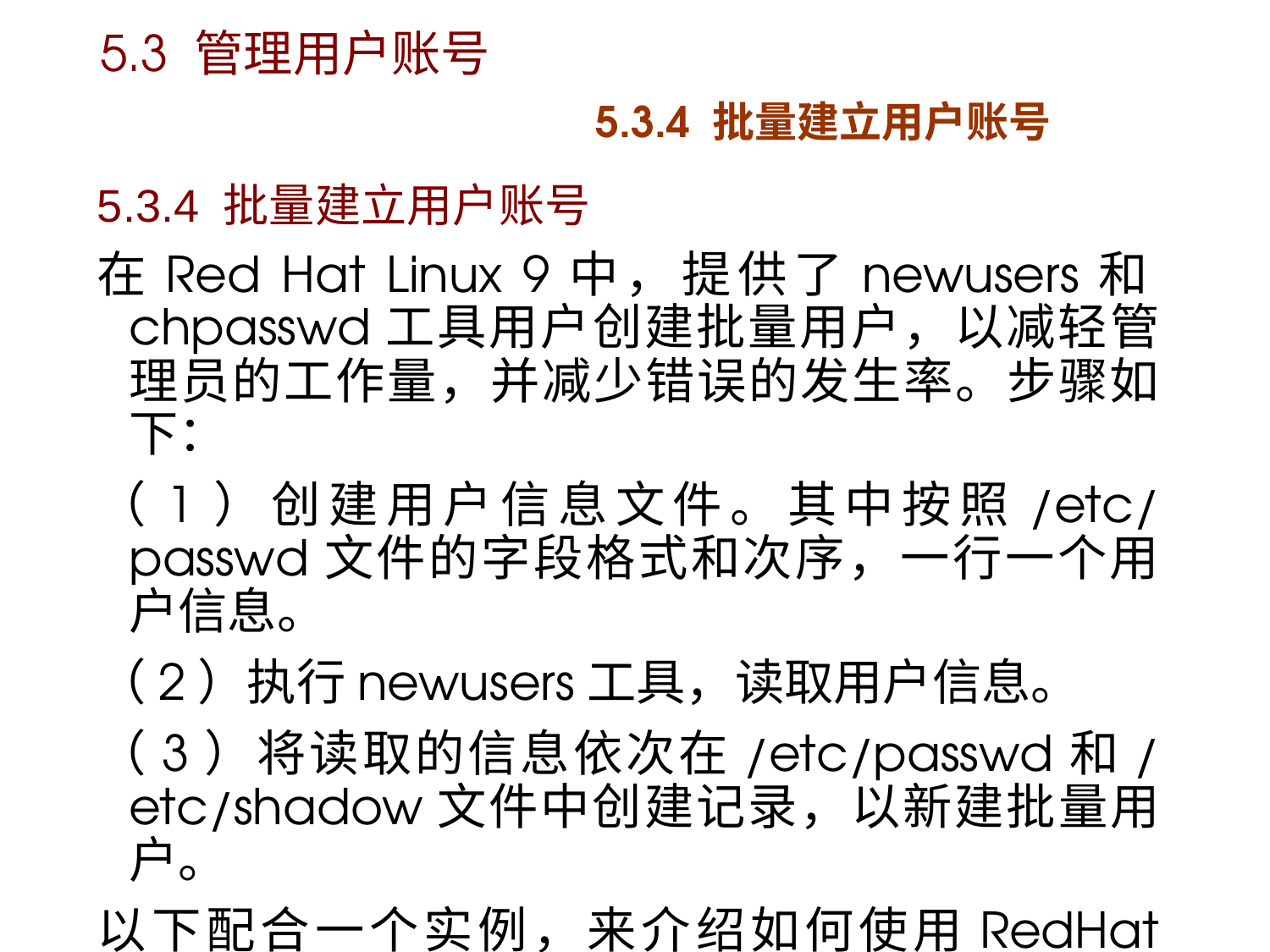

# 5.3 管理用户账号 5.3.4 批量建立用户账号
5.3.4 批量建立用户账号
在Red Hat Linux 9中，提供了newusers和chpasswd工具用户创建批量用户，以减轻管理员的工作量，并减少错误的发生率。步骤如下：
（1）创建用户信息文件。其中按照/etc/passwd文件的字段格式和次序，一行一个用户信息。
（2）执行newusers工具，读取用户信息。
（3）将读取的信息依次在/etc/passwd和/etc/shadow文件中创建记录，以新建批量用户。
以下配合一个实例，来介绍如何使用RedHat Linux 9提供的newusers和chpasswd等工具新建批量用户账号。